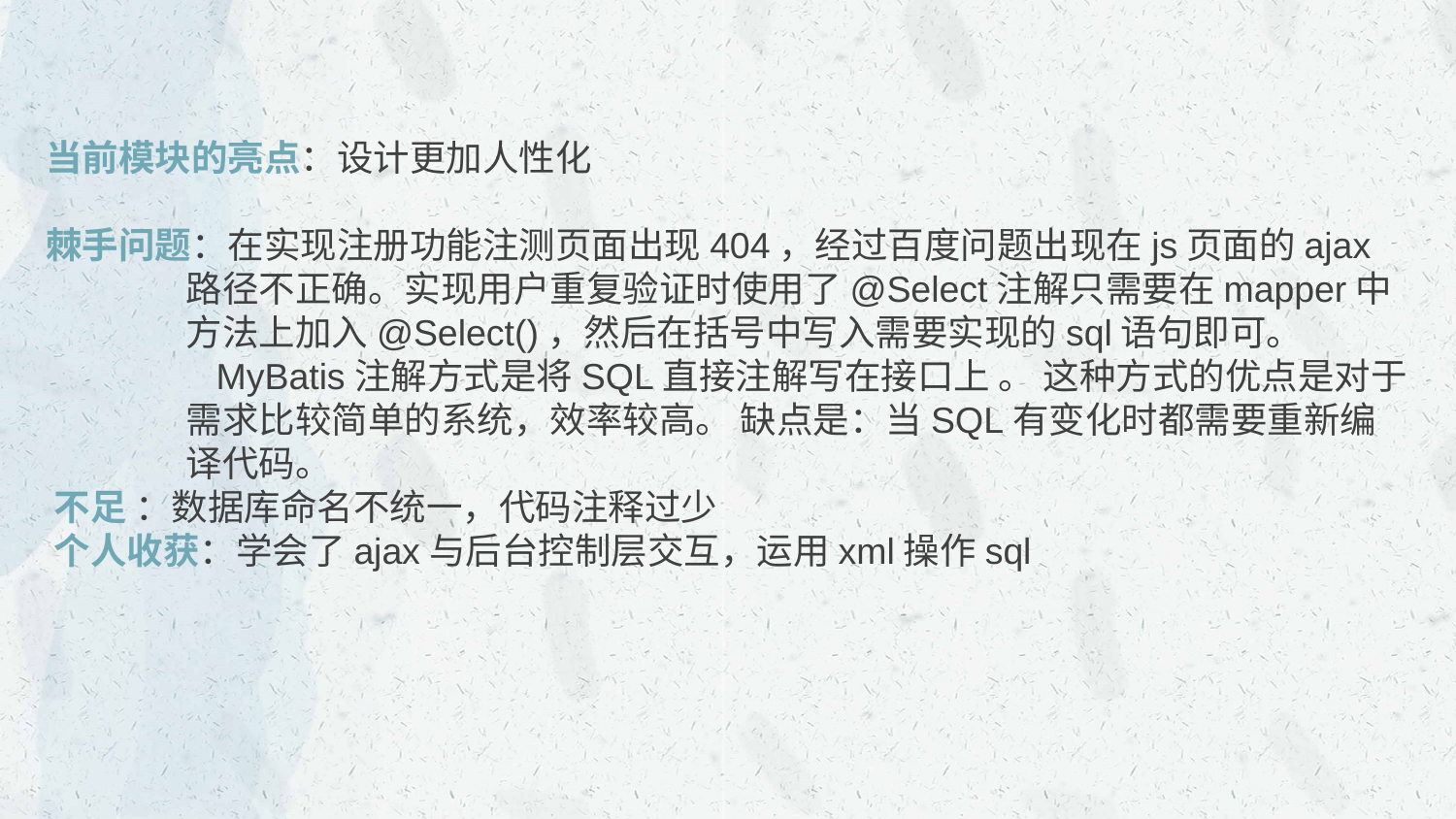

当前模块的亮点：设计更加人性化

   棘手问题：在实现注册功能注测页面出现404，经过百度问题出现在js页面的ajax
                    路径不正确。实现用户重复验证时使用了@Select注解只需要在mapper中
                    方法上加入@Select()，然后在括号中写入需要实现的sql语句即可。
                    MyBatis注解方式是将SQL直接注解写在接口上 。 这种方式的优点是对于
                    需求比较简单的系统，效率较高。 缺点是：当SQL有变化时都需要重新编
                    译代码。
    不足 ：数据库命名不统一，代码注释过少
    个人收获：学会了ajax与后台控制层交互，运用xml操作sql